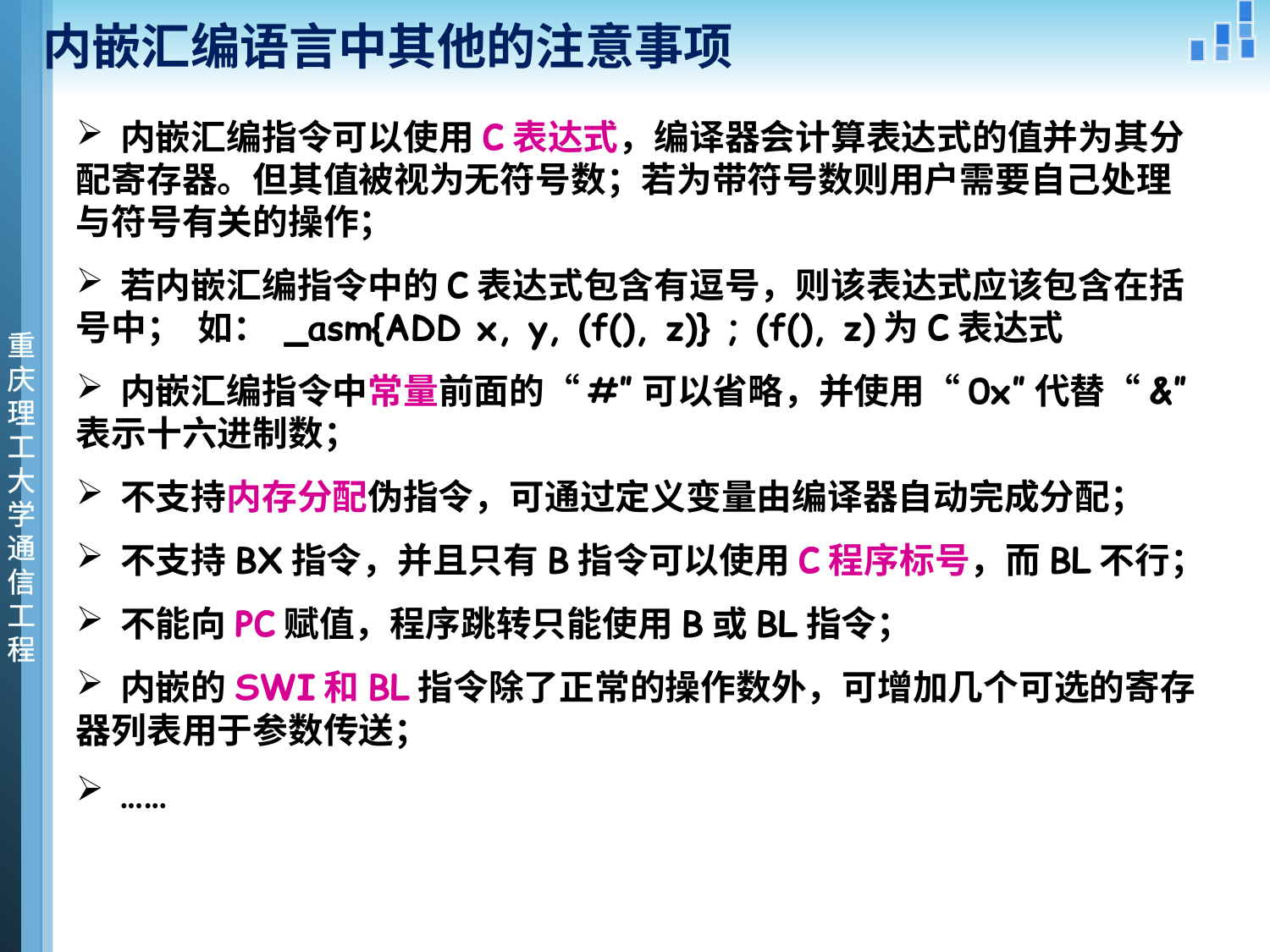

# 内嵌汇编语言中其他的注意事项
 内嵌汇编指令可以使用C表达式，编译器会计算表达式的值并为其分配寄存器。但其值被视为无符号数；若为带符号数则用户需要自己处理与符号有关的操作；
 若内嵌汇编指令中的C表达式包含有逗号，则该表达式应该包含在括号中；  如： _asm{ADD x, y, (f(), z)} ; (f(), z)为C表达式
 内嵌汇编指令中常量前面的“#”可以省略，并使用“0x”代替“&” 表示十六进制数；
 不支持内存分配伪指令，可通过定义变量由编译器自动完成分配；
 不支持BX指令，并且只有B指令可以使用C程序标号，而BL不行；
 不能向PC赋值，程序跳转只能使用B或BL指令；
 内嵌的SWI和BL指令除了正常的操作数外，可增加几个可选的寄存器列表用于参数传送；
 ……